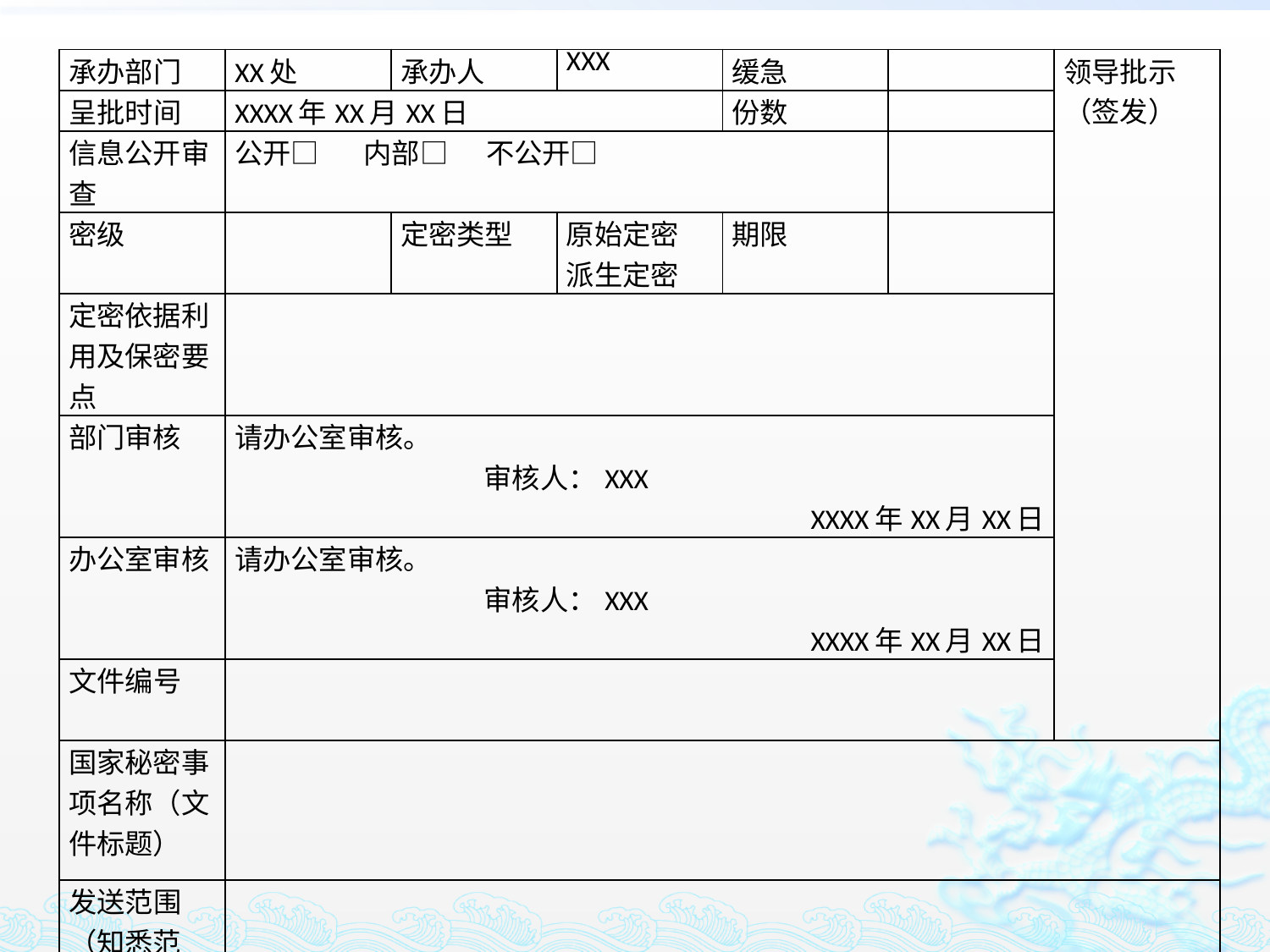

#
| 承办部门 | XX处 | 承办人 | XXX | 缓急 |  | 领导批示 （签发） |
| --- | --- | --- | --- | --- | --- | --- |
| 呈批时间 | XXXX年XX月XX日 |  |  | 份数 |  |  |
| 信息公开审查 | 公开□ 内部□ 不公开□ |  |  |  |  |  |
| 密级 |  | 定密类型 | 原始定密 派生定密 | 期限 |  |  |
| 定密依据利用及保密要点 |  |  |  |  |  |  |
| 部门审核 | 请办公室审核。 审核人：XXX XXXX年XX月XX日 |  |  |  |  |  |
| 办公室审核 | 请办公室审核。 审核人：XXX XXXX年XX月XX日 |  |  |  |  |  |
| 文件编号 |  |  |  |  |  |  |
| 国家秘密事项名称（文件标题） |  |  |  |  |  |  |
| 发送范围（知悉范围） |  |  |  |  |  |  |
| 解密条件 |  |  |  |  |  |  |
| 主题词 |  |  |  |  |  |  |